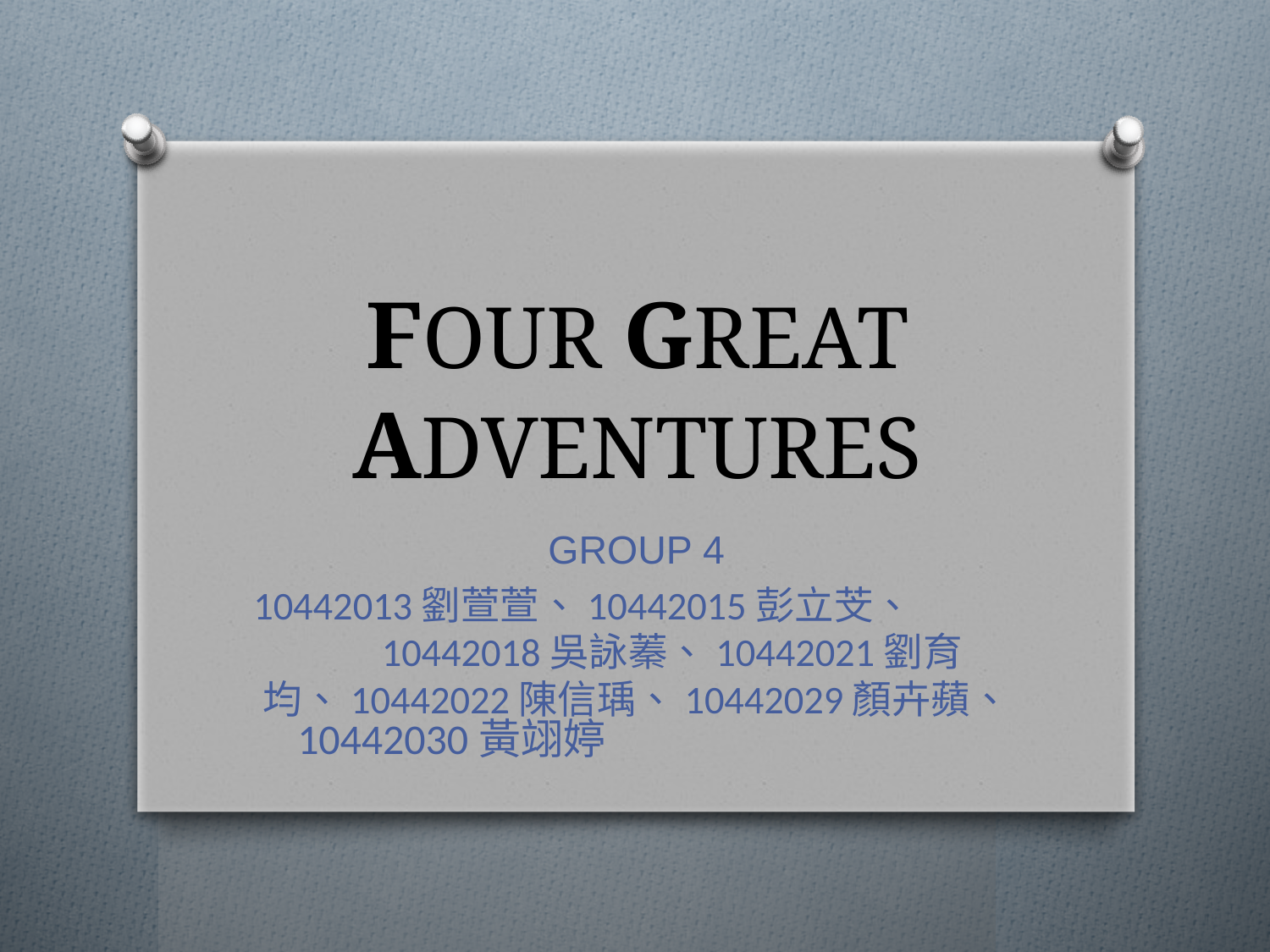

# FOUR GREAT ADVENTURES
GROUP 4
10442013劉萱萱、10442015彭立芠、                    10442018吳詠蓁、10442021劉育均、10442022陳信瑀、10442029顏卉蘋、
10442030黃翊婷